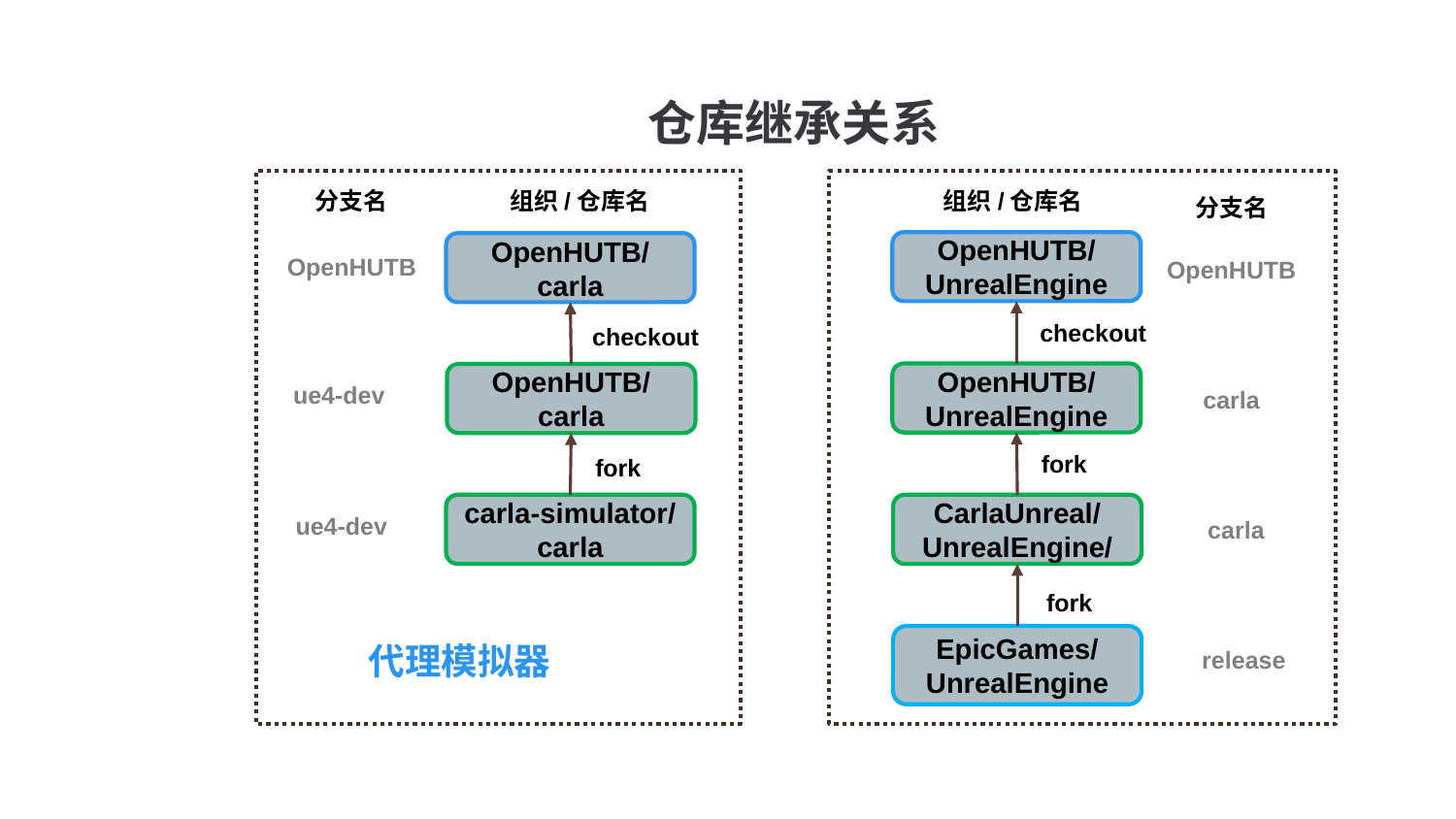

仓库继承关系

分支名
组织/仓库名
组织/仓库名
分支名
OpenHUTB
OpenHUTB/
UnrealEngine
OpenHUTB/
carla
OpenHUTB
checkout
checkout
OpenHUTB/
UnrealEngine
OpenHUTB/
carla
carla
ue4-dev
fork
fork
CarlaUnreal/
UnrealEngine/
carla-simulator/
carla
carla
ue4-dev
fork
EpicGames/
UnrealEngine
release
代理模拟器